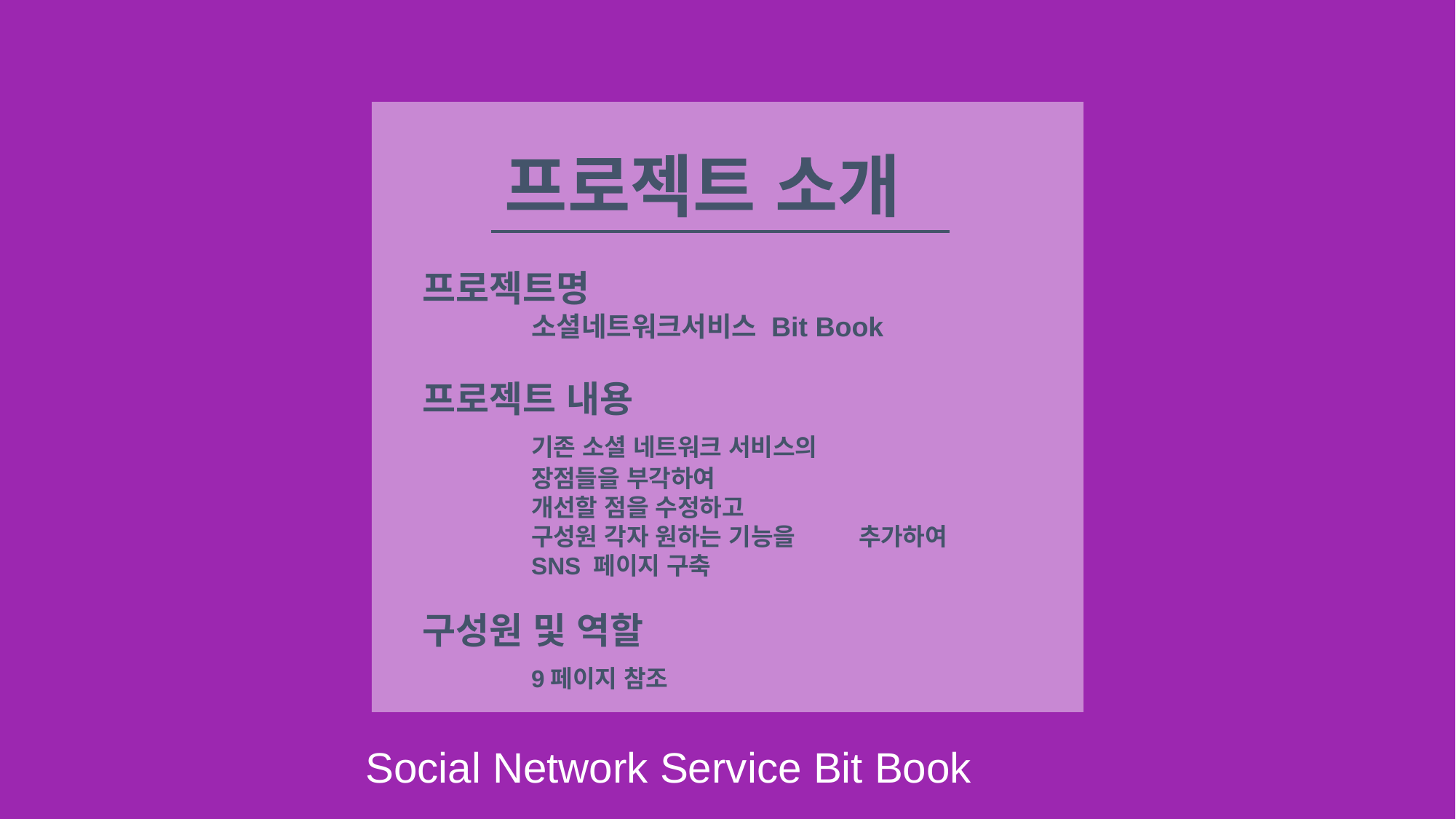

프로젝트 소개
프로젝트명
	소셜네트워크서비스 Bit Book
프로젝트 내용
	기존 소셜 네트워크 서비스의
	장점들을 부각하여
	개선할 점을 수정하고
	구성원 각자 원하는 기능을 	추가하여
	SNS 페이지 구축
구성원 및 역할
	9페이지 참조
Social Network Service Bit Book